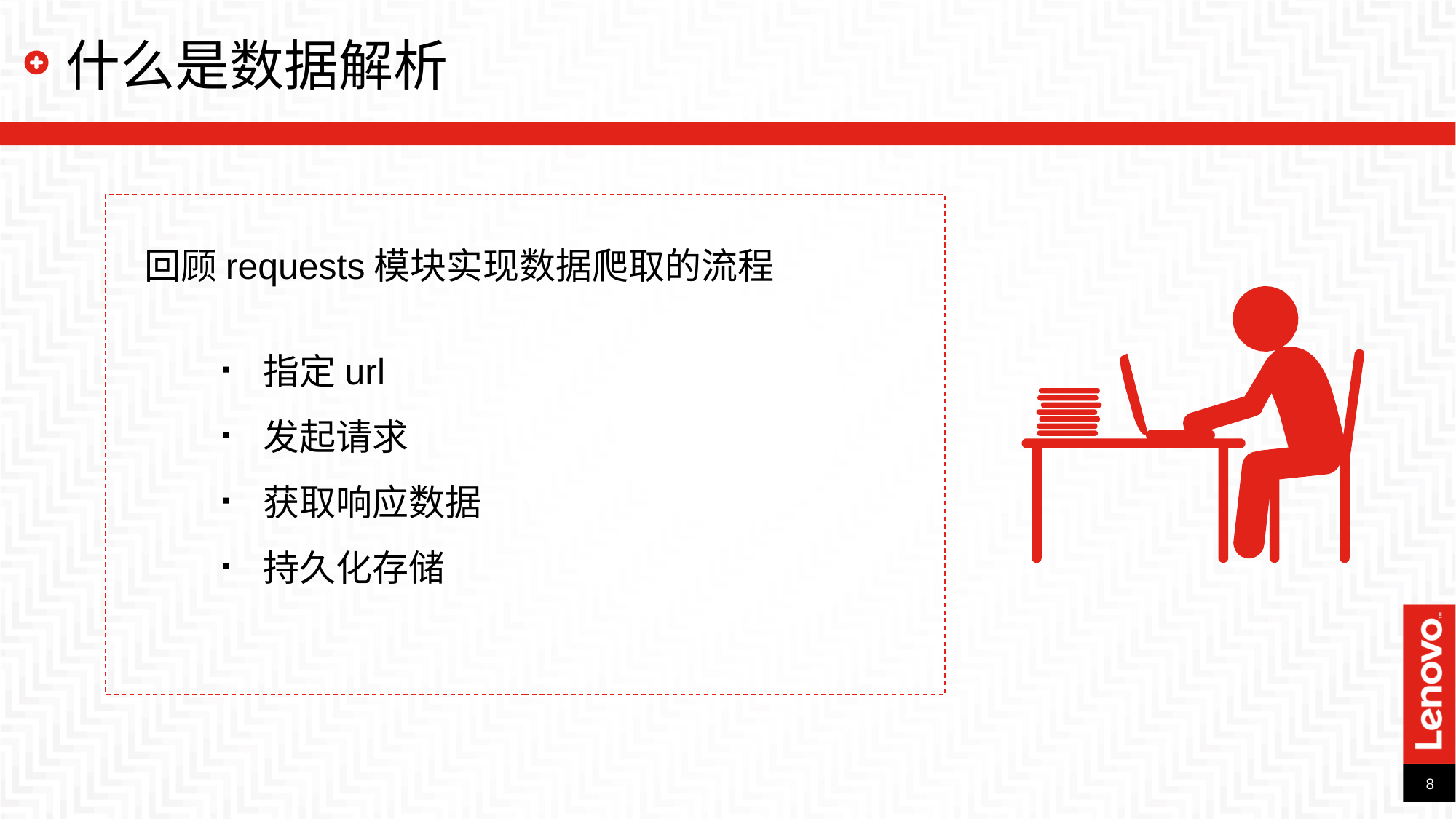

什么是数据解析

回顾requests模块实现数据爬取的流程

· 指定url
· 发起请求
· 获取响应数据
· 持久化存储